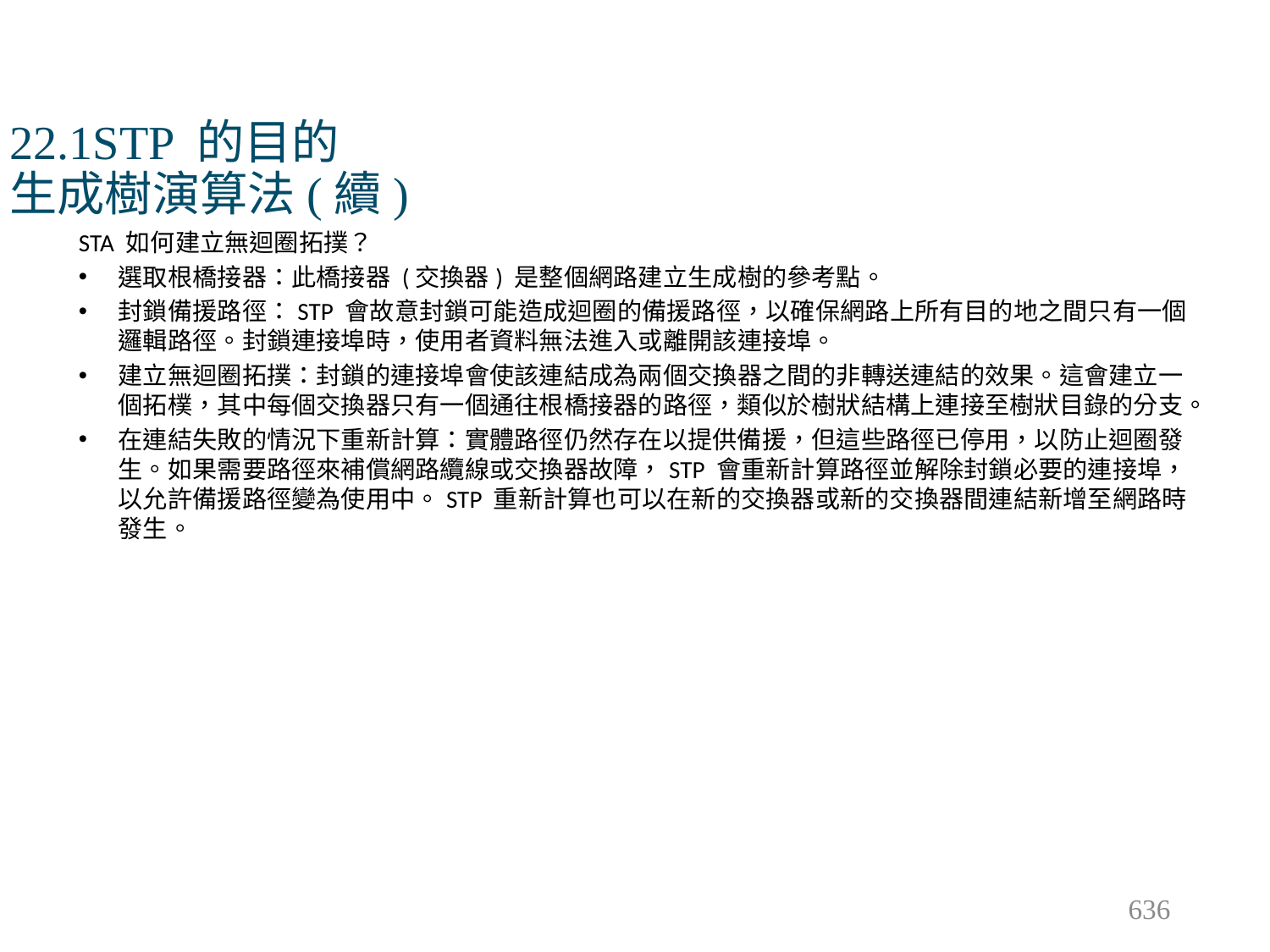

# 22.1STP 的目的 生成樹演算法(續)
STA 如何建立無迴圈拓撲？
選取根橋接器：此橋接器 (交換器) 是整個網路建立生成樹的參考點。
封鎖備援路徑：STP 會故意封鎖可能造成迴圈的備援路徑，以確保網路上所有目的地之間只有一個邏輯路徑。封鎖連接埠時，使用者資料無法進入或離開該連接埠。
建立無迴圈拓撲：封鎖的連接埠會使該連結成為兩個交換器之間的非轉送連結的效果。這會建立一個拓樸，其中每個交換器只有一個通往根橋接器的路徑，類似於樹狀結構上連接至樹狀目錄的分支。
在連結失敗的情況下重新計算：實體路徑仍然存在以提供備援，但這些路徑已停用，以防止迴圈發生。如果需要路徑來補償網路纜線或交換器故障，STP 會重新計算路徑並解除封鎖必要的連接埠，以允許備援路徑變為使用中。STP 重新計算也可以在新的交換器或新的交換器間連結新增至網路時發生。
636